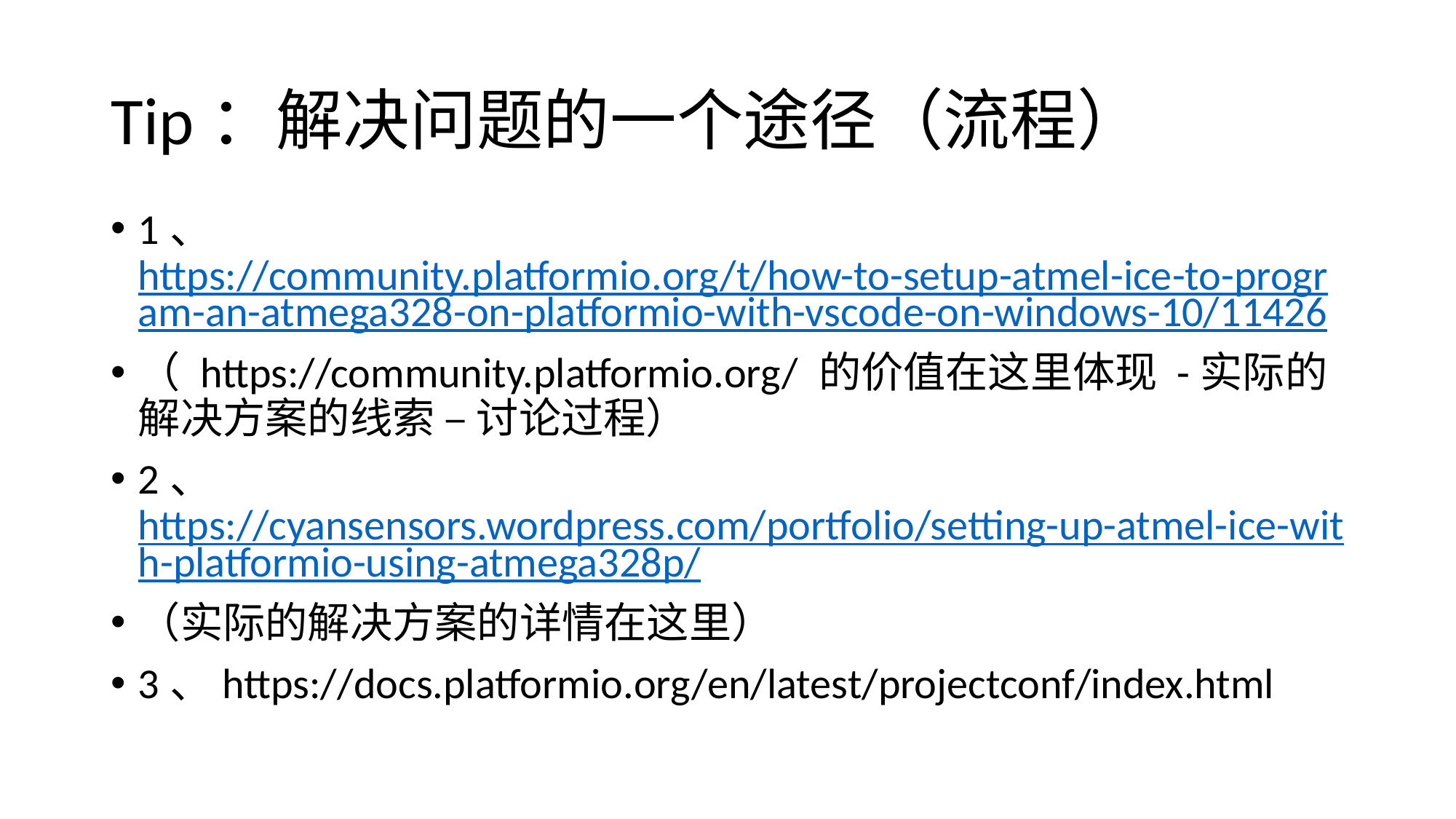

# Tip：解决问题的一个途径（流程）
1、 https://community.platformio.org/t/how-to-setup-atmel-ice-to-program-an-atmega328-on-platformio-with-vscode-on-windows-10/11426
（ https://community.platformio.org/ 的价值在这里体现 -实际的解决方案的线索 – 讨论过程）
2、 https://cyansensors.wordpress.com/portfolio/setting-up-atmel-ice-with-platformio-using-atmega328p/
（实际的解决方案的详情在这里）
3、https://docs.platformio.org/en/latest/projectconf/index.html